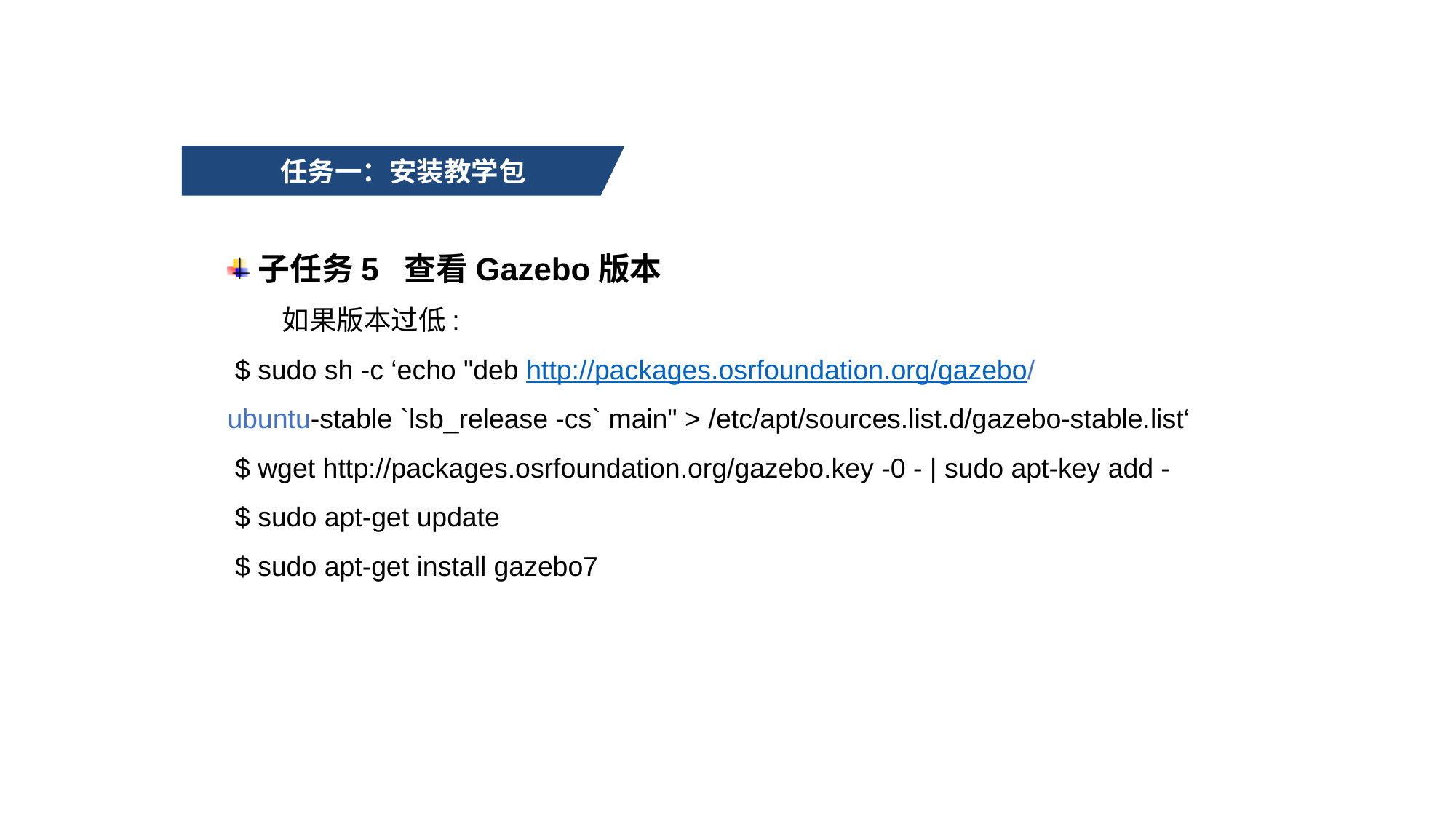

任务一：安装教学包
子任务5  查看Gazebo版本
如果版本过低:
 $ sudo sh -c ‘echo "deb http://packages.osrfoundation.org/gazebo/
ubuntu-stable `lsb_release -cs` main" > /etc/apt/sources.list.d/gazebo-stable.list‘
 $ wget http://packages.osrfoundation.org/gazebo.key -0 - | sudo apt-key add -
 $ sudo apt-get update
 $ sudo apt-get install gazebo7